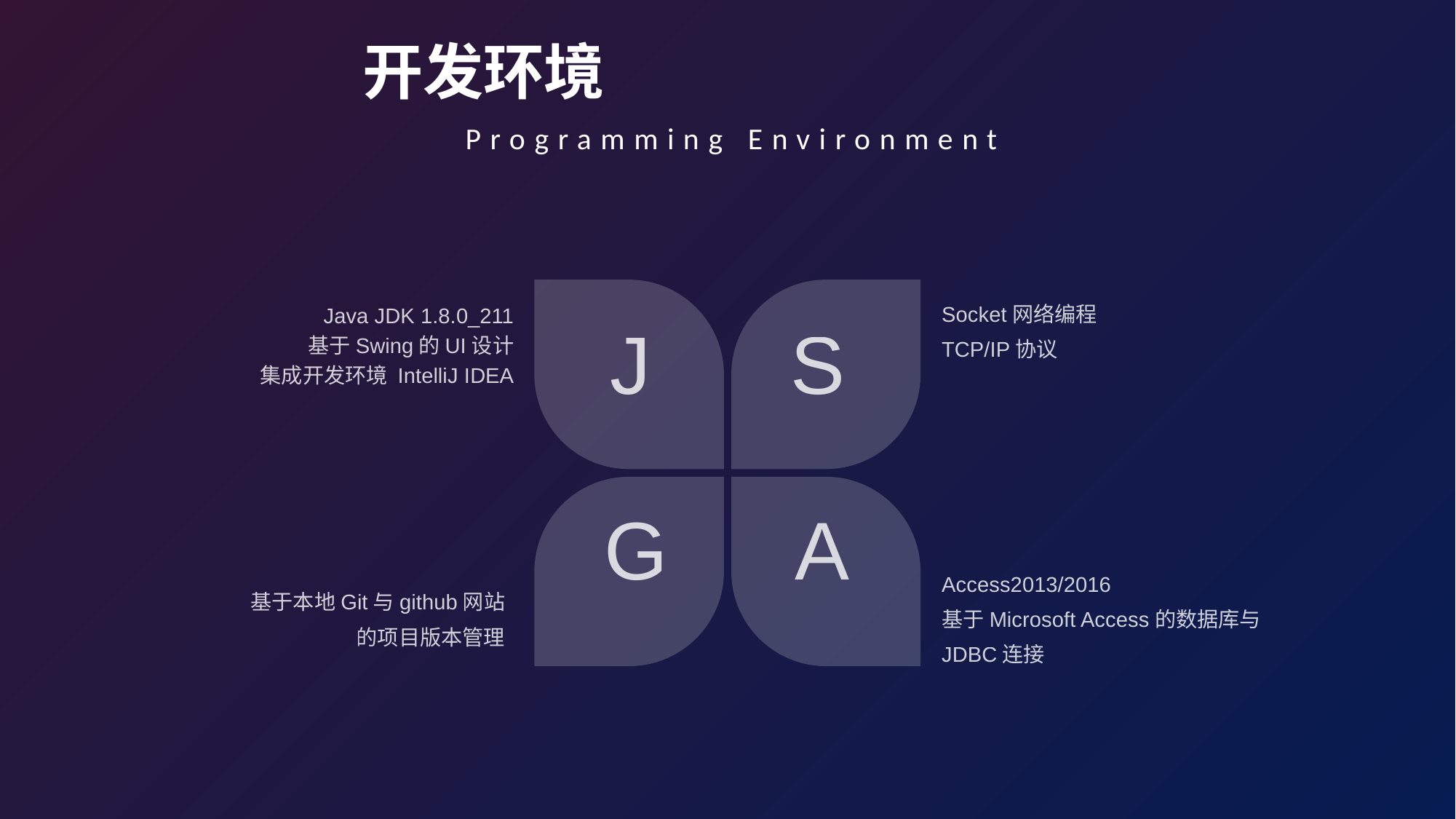

开发环境
Programming Environment

Socket网络编程
TCP/IP协议
Java JDK 1.8.0_211
基于Swing的UI设计
集成开发环境 IntelliJ IDEA
J
S

G
A
Access2013/2016
基于Microsoft Access的数据库与
JDBC连接
基于本地Git与github网站
的项目版本管理